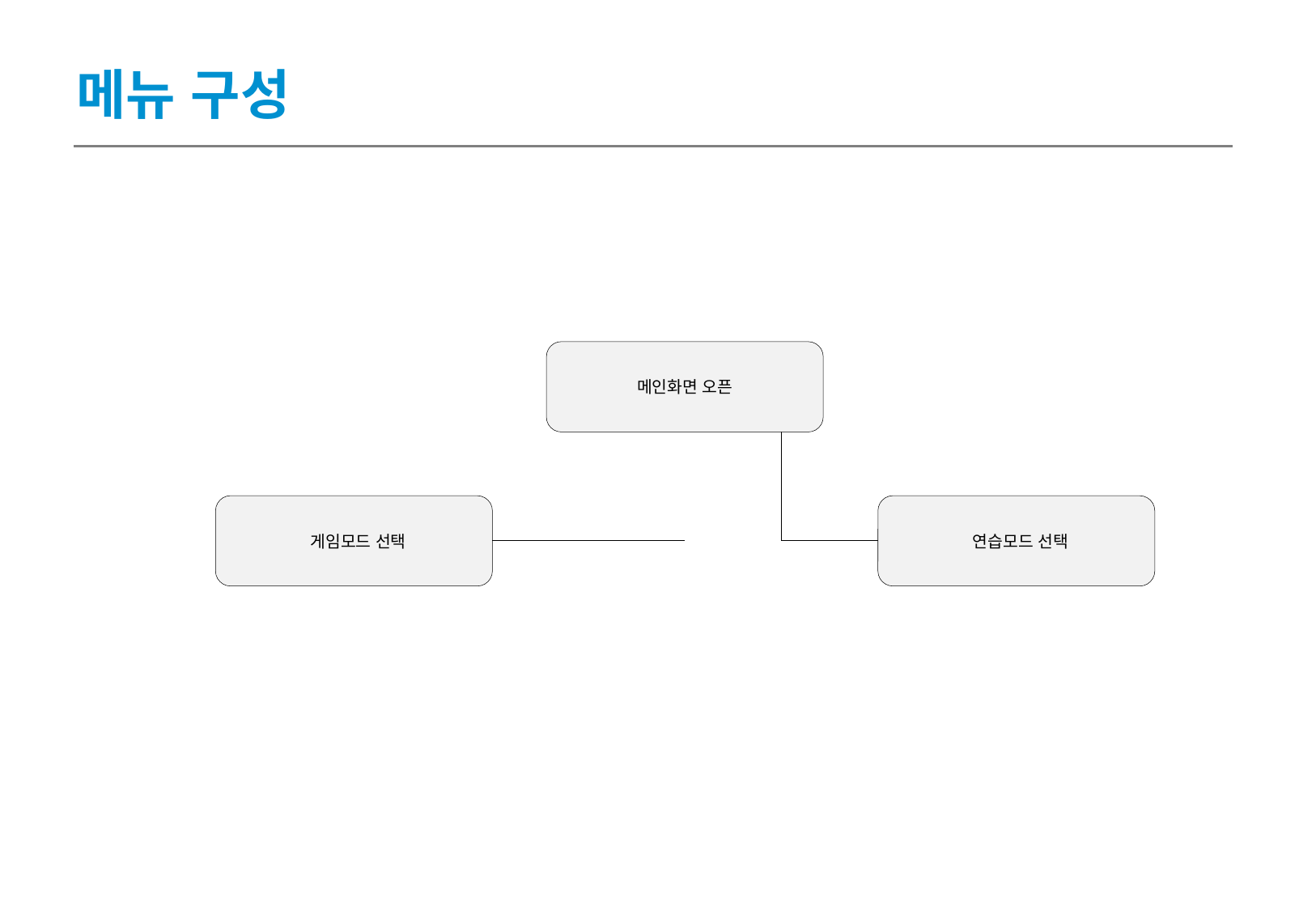

메뉴 구성
메인화면 오픈
 게임모드 선택
 연습모드 선택